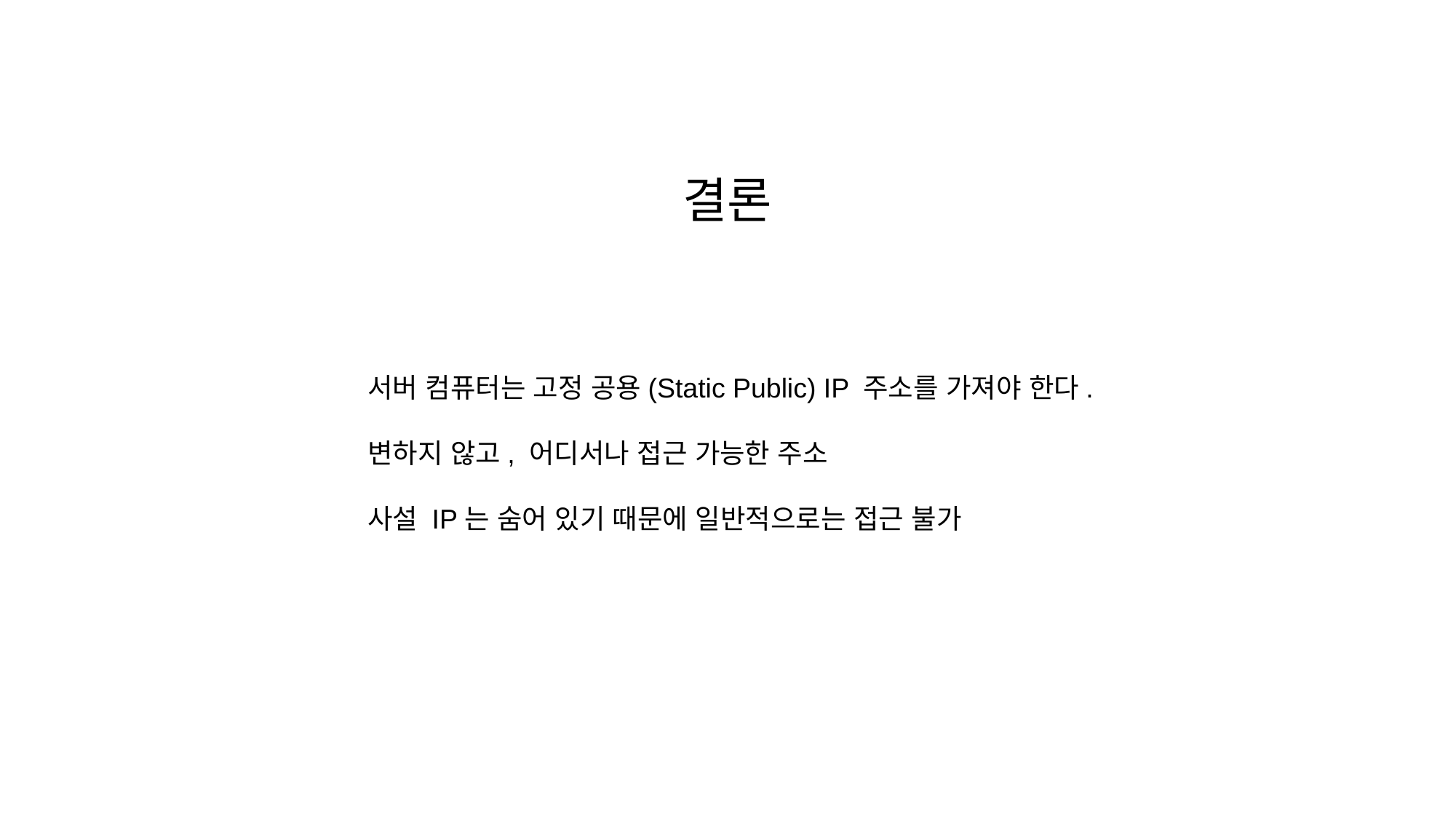

결론
서버 컴퓨터는 고정 공용(Static Public) IP 주소를 가져야 한다.

변하지 않고, 어디서나 접근 가능한 주소

사설 IP는 숨어 있기 때문에 일반적으로는 접근 불가